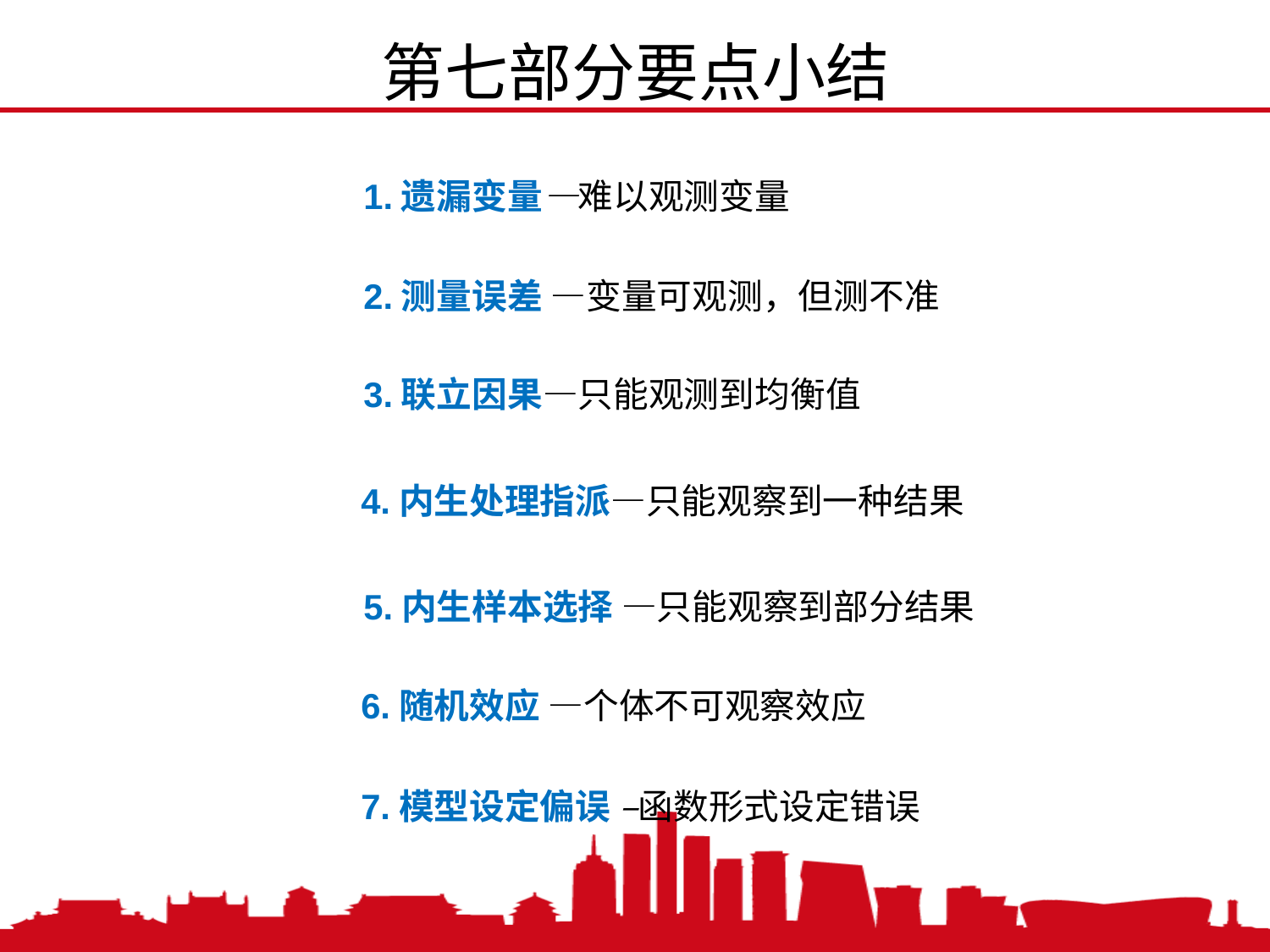

第七部分要点小结
1.遗漏变量—难以观测变量
2.测量误差 —变量可观测，但测不准
3.联立因果—只能观测到均衡值
4.内生处理指派—只能观察到一种结果
5.内生样本选择 —只能观察到部分结果
6.随机效应 —个体不可观察效应
7.模型设定偏误 –函数形式设定错误